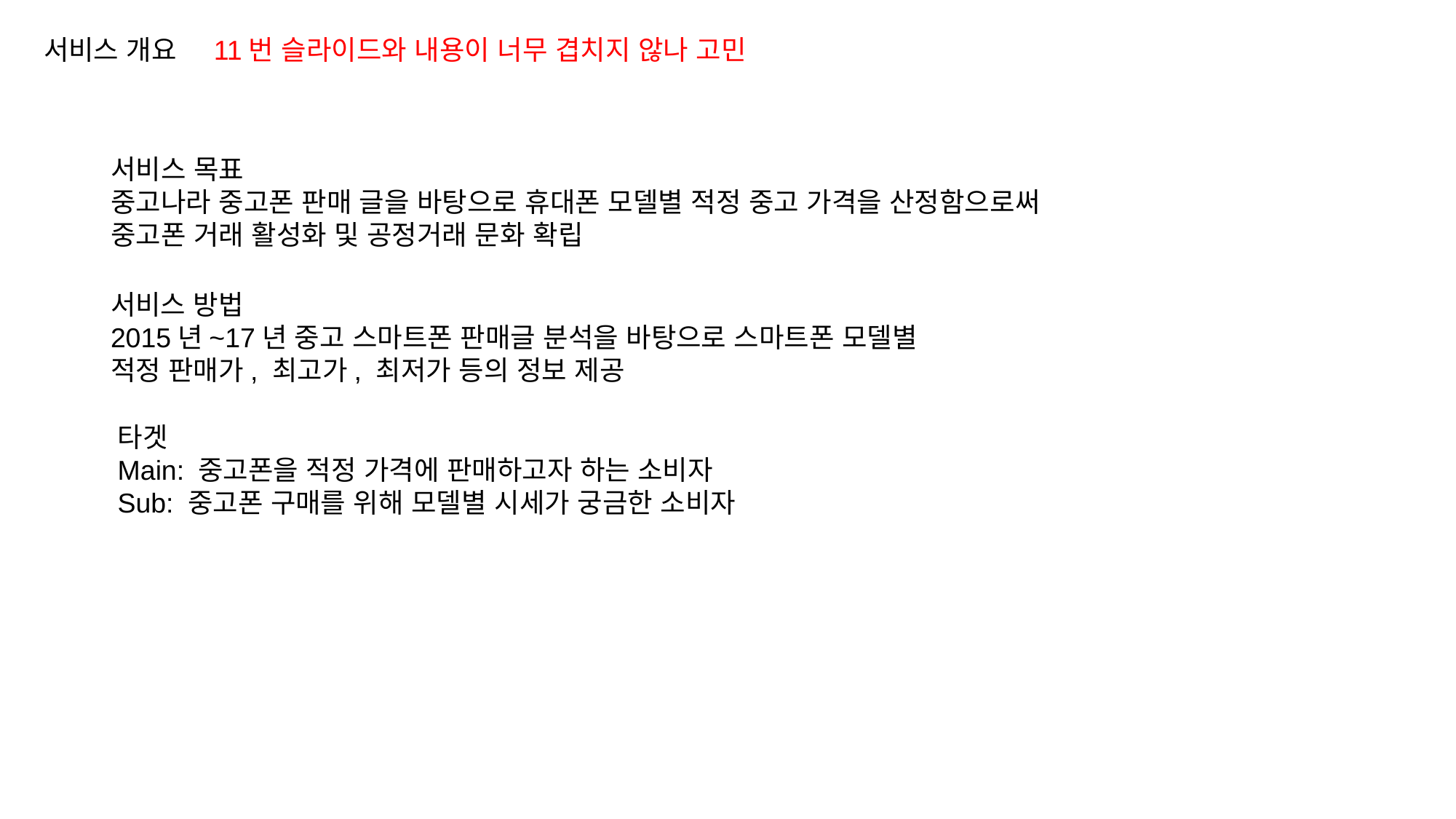

서비스 개요    11번 슬라이드와 내용이 너무 겹치지 않나 고민
서비스 목표
중고나라 중고폰 판매 글을 바탕으로 휴대폰 모델별 적정 중고 가격을 산정함으로써
중고폰 거래 활성화 및 공정거래 문화 확립
서비스 방법
2015년~17년 중고 스마트폰 판매글 분석을 바탕으로 스마트폰 모델별
적정 판매가, 최고가, 최저가 등의 정보 제공

타겟
Main: 중고폰을 적정 가격에 판매하고자 하는 소비자
Sub: 중고폰 구매를 위해 모델별 시세가 궁금한 소비자